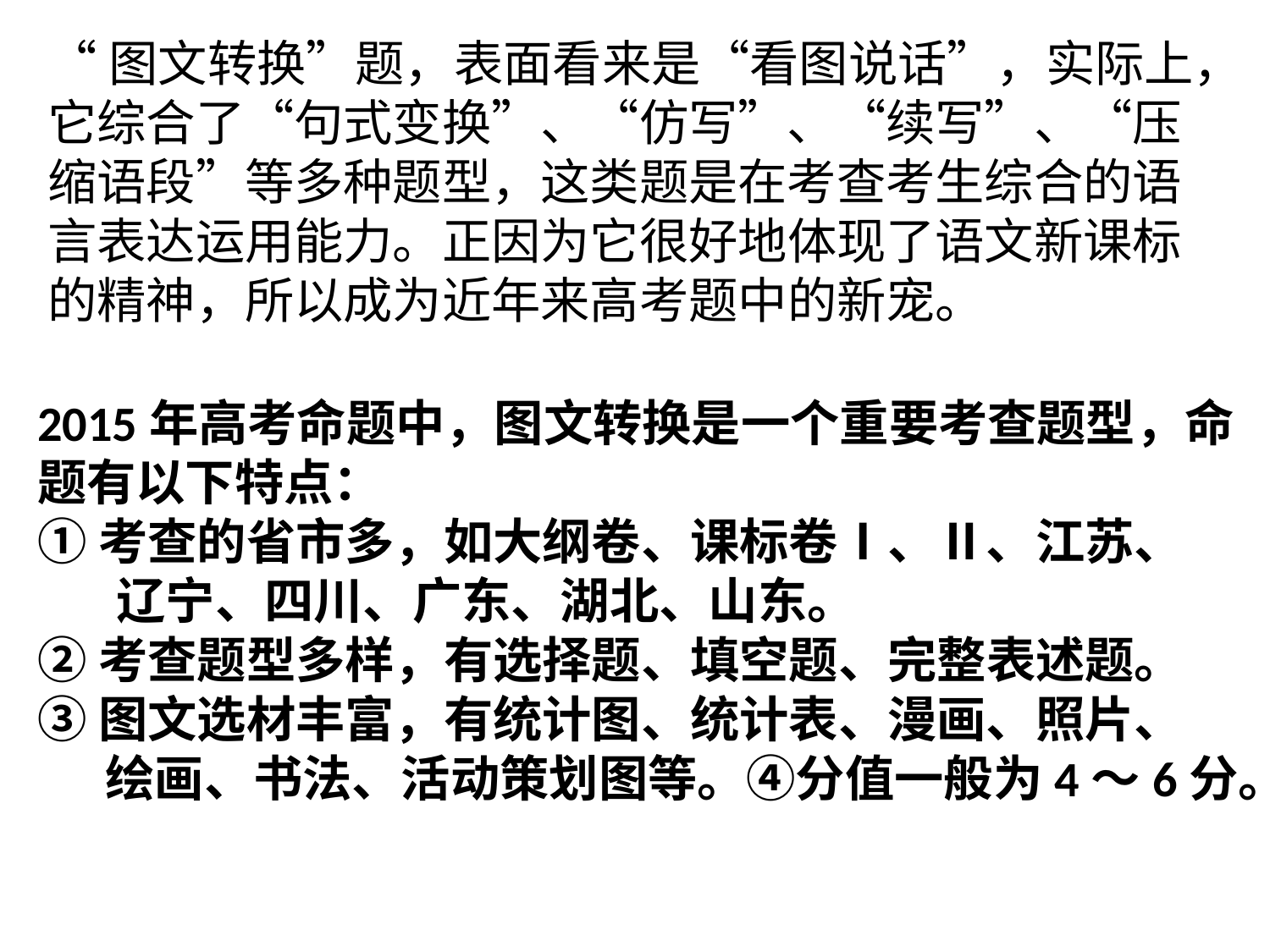

“图文转换”题，表面看来是“看图说话”，实际上，它综合了“句式变换”、“仿写”、“续写”、“压缩语段”等多种题型，这类题是在考查考生综合的语言表达运用能力。正因为它很好地体现了语文新课标的精神，所以成为近年来高考题中的新宠。
2015年高考命题中，图文转换是一个重要考查题型，命题有以下特点：
①考查的省市多，如大纲卷、课标卷Ⅰ、Ⅱ、江苏、
      辽宁、四川、广东、湖北、山东。
②考查题型多样，有选择题、填空题、完整表述题。
③图文选材丰富，有统计图、统计表、漫画、照片、
     绘画、书法、活动策划图等。④分值一般为4～6分。